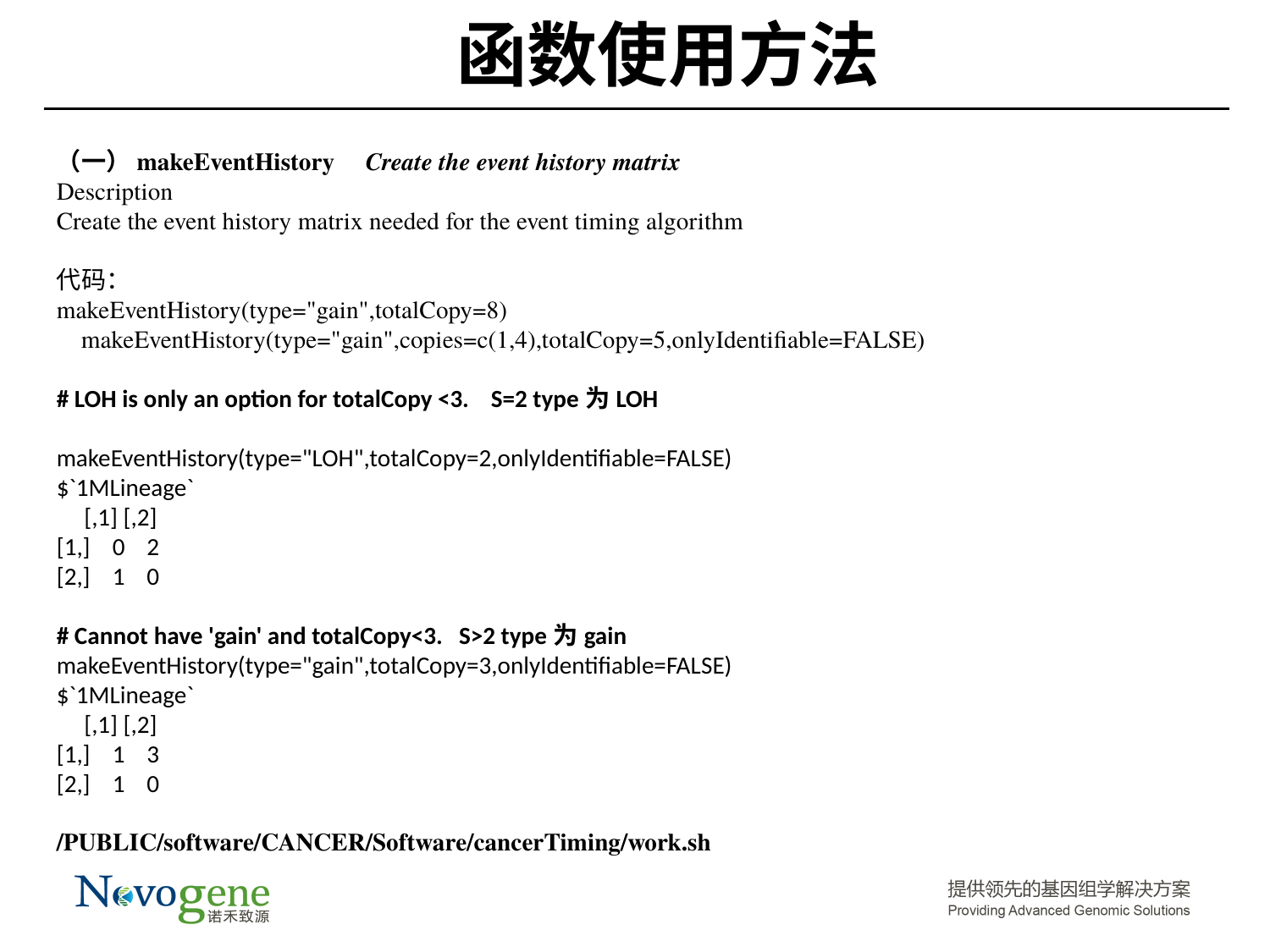

# 函数使用方法
（一）makeEventHistory     Create the event history matrix
Description
Create the event history matrix needed for the event timing algorithm

代码：
makeEventHistory(type="gain",totalCopy=8)
    makeEventHistory(type="gain",copies=c(1,4),totalCopy=5,onlyIdentifiable=FALSE)

# LOH is only an option for totalCopy <3.    S=2 type为LOH

makeEventHistory(type="LOH",totalCopy=2,onlyIdentifiable=FALSE)
$`1MLineage`
     [,1] [,2]
[1,]    0    2
[2,]    1    0

# Cannot have 'gain' and totalCopy<3.   S>2 type为gain
makeEventHistory(type="gain",totalCopy=3,onlyIdentifiable=FALSE)
$`1MLineage`
     [,1] [,2]
[1,]    1    3
[2,]    1    0

/PUBLIC/software/CANCER/Software/cancerTiming/work.sh